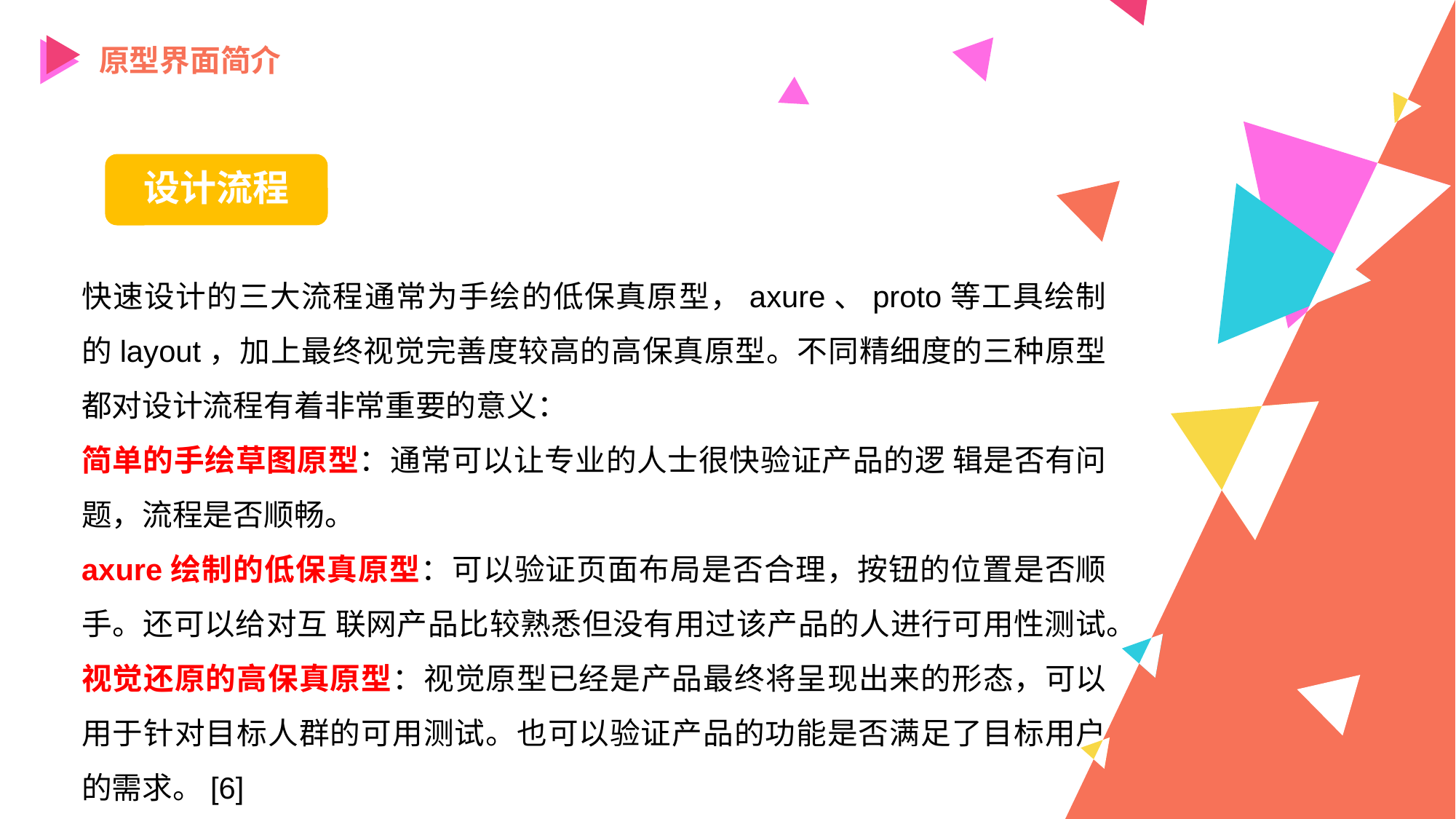

原型界面简介

设计流程

快速设计的三大流程通常为手绘的低保真原型，axure、proto等工具绘制的layout，加上最终视觉完善度较高的高保真原型。不同精细度的三种原型都对设计流程有着非常重要的意义：
简单的手绘草图原型：通常可以让专业的人士很快验证产品的逻 辑是否有问题，流程是否顺畅。
axure绘制的低保真原型：可以验证页面布局是否合理，按钮的位置是否顺手。还可以给对互 联网产品比较熟悉但没有用过该产品的人进行可用性测试。
视觉还原的高保真原型：视觉原型已经是产品最终将呈现出来的形态，可以用于针对目标人群的可用测试。也可以验证产品的功能是否满足了目标用户的需求。[6]